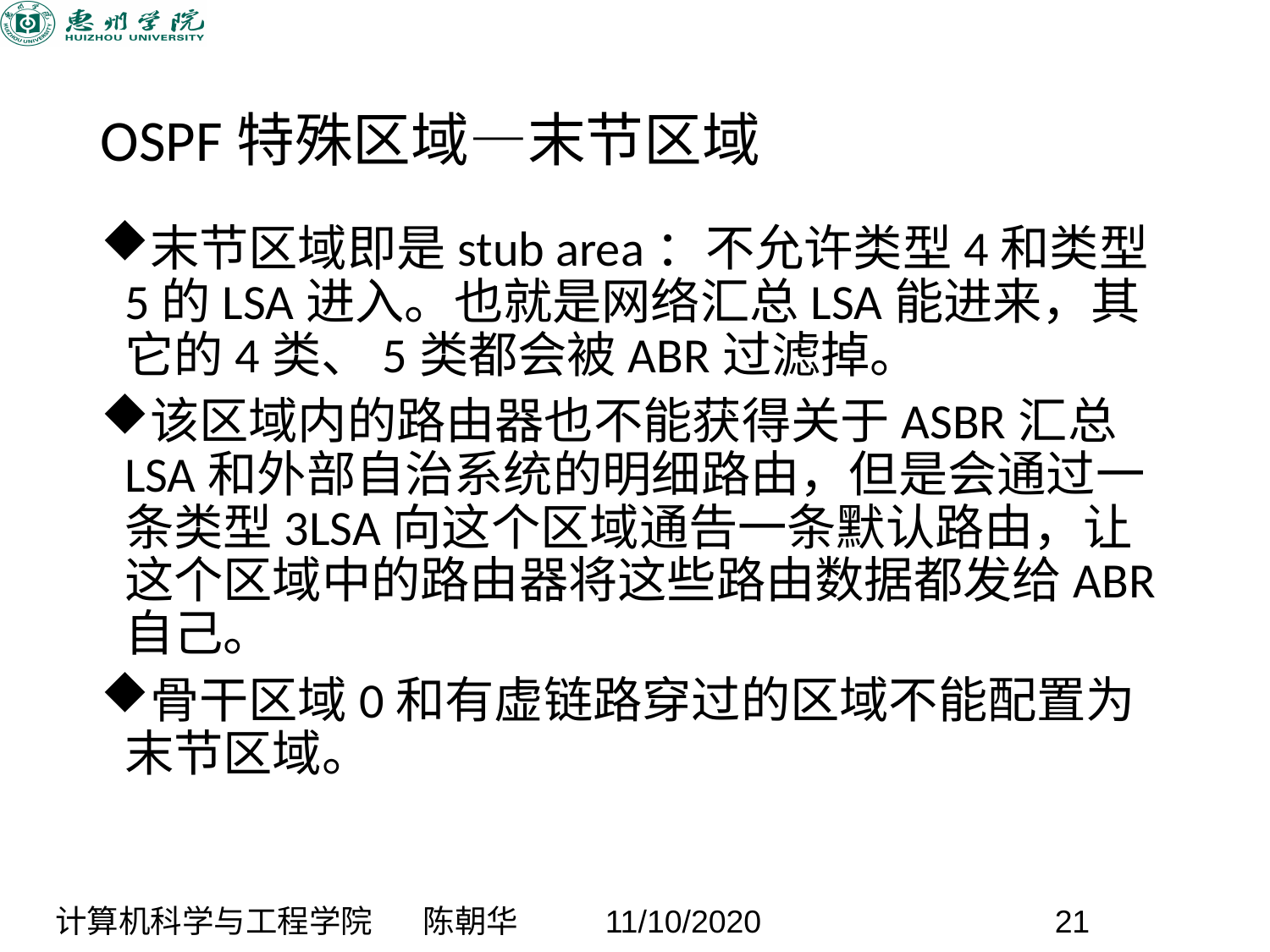

# OSPF特殊区域—末节区域
末节区域即是stub area：不允许类型4和类型5的LSA进入。也就是网络汇总LSA能进来，其它的4类、5类都会被ABR过滤掉。
该区域内的路由器也不能获得关于ASBR汇总LSA和外部自治系统的明细路由，但是会通过一条类型3LSA向这个区域通告一条默认路由，让这个区域中的路由器将这些路由数据都发给ABR自己。
骨干区域0和有虚链路穿过的区域不能配置为末节区域。

计算机科学与工程学院       陈朝华           11/10/2020                                 21